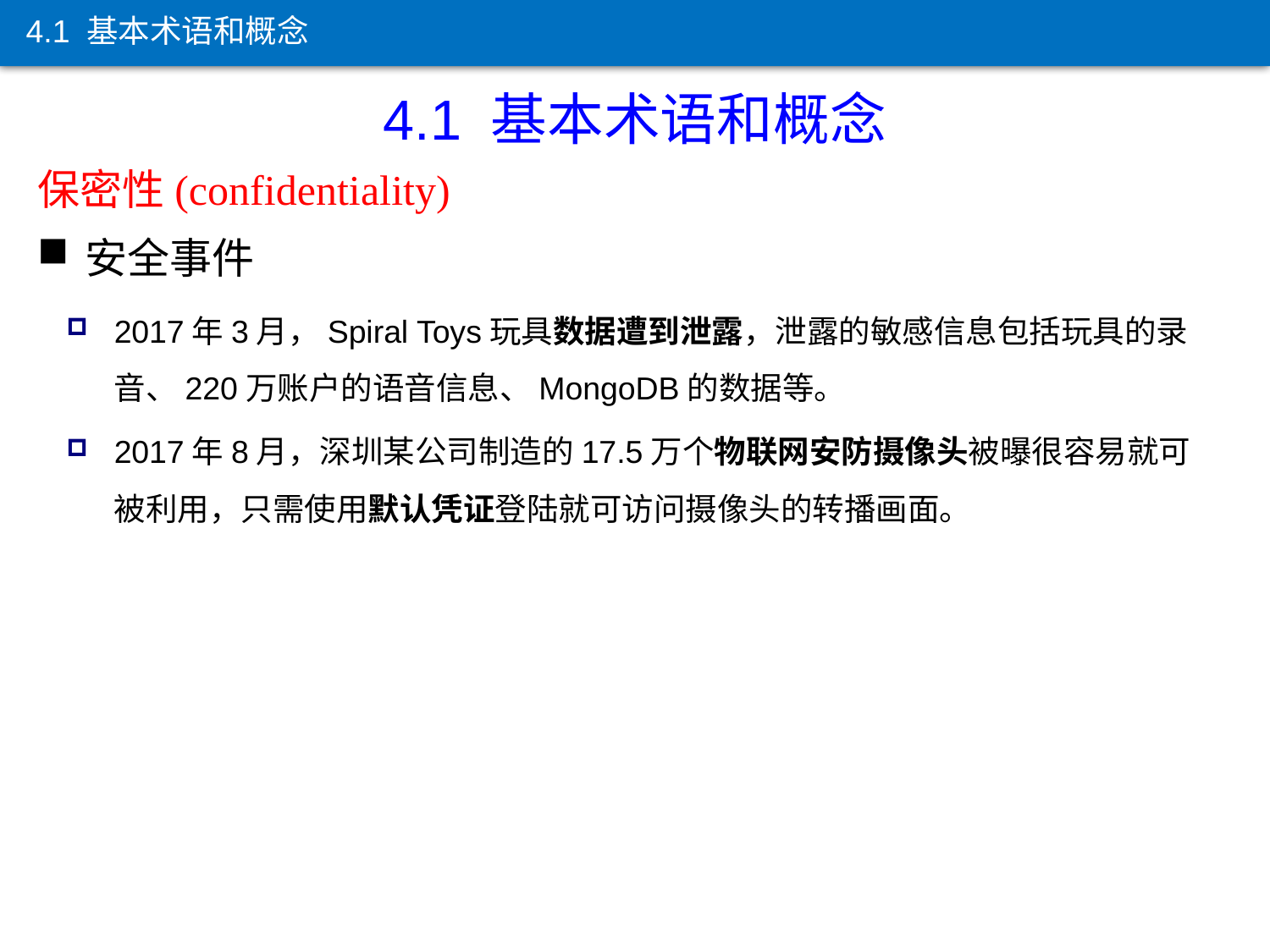

4.1 基本术语和概念
4.1 基本术语和概念
保密性(confidentiality)
安全事件
2017年3月，Spiral Toys玩具数据遭到泄露，泄露的敏感信息包括玩具的录音、220万账户的语音信息、MongoDB的数据等。
2017年8月，深圳某公司制造的17.5万个物联网安防摄像头被曝很容易就可被利用，只需使用默认凭证登陆就可访问摄像头的转播画面。

13